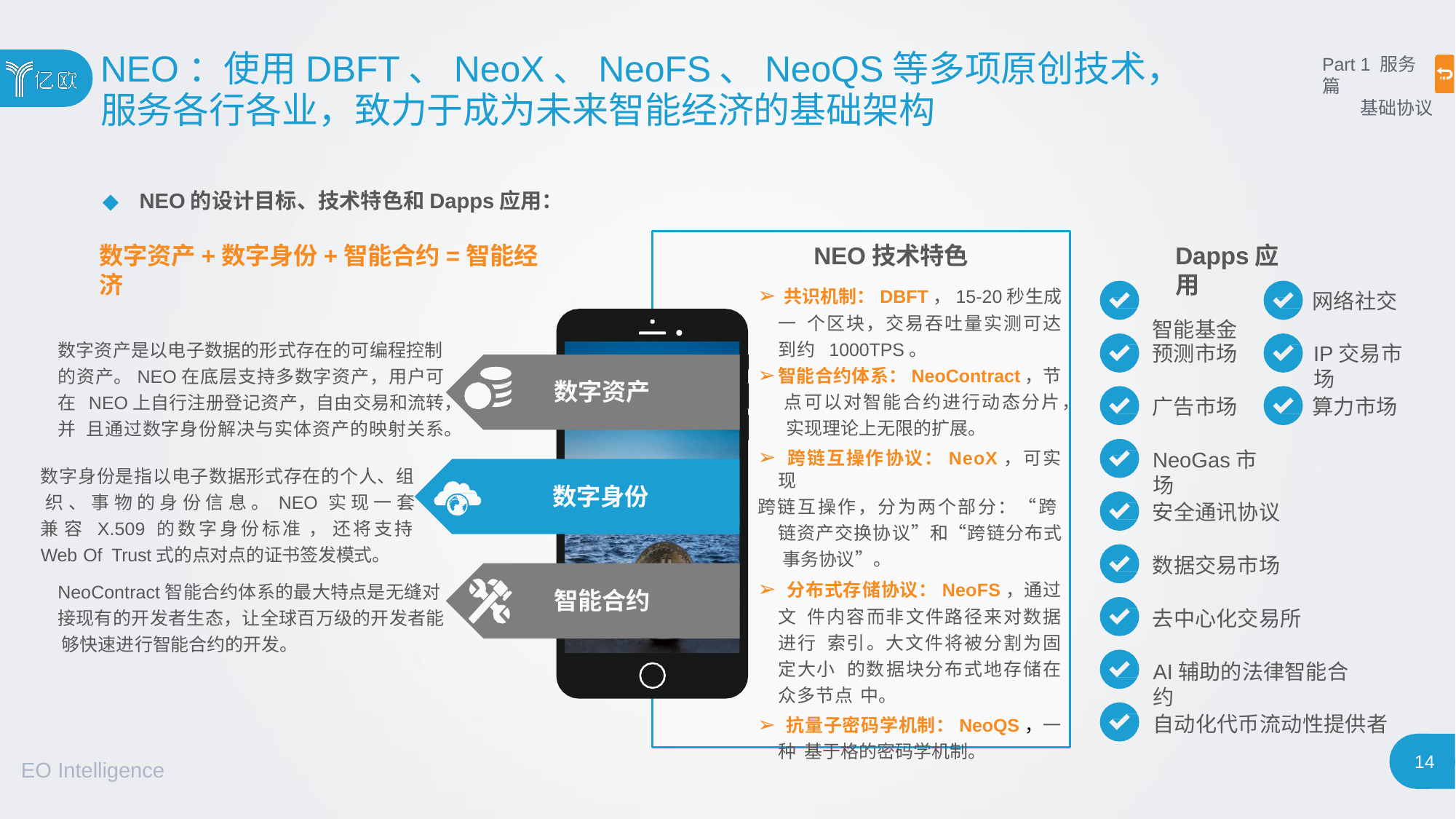

# NEO：使用DBFT、NeoX、NeoFS、NeoQS等多项原创技术，
服务各行各业，致力于成为未来智能经济的基础架构
Part 1 服务篇
基础协议

◆ NEO的设计目标、技术特色和Dapps应用：

数字资产+数字身份+智能合约=智能经济
NEO技术特色
➢ 共识机制：DBFT，15-20秒生成一  个区块，交易吞吐量实测可达到约  1000TPS。
智能合约体系：NeoContract，节  点可以对智能合约进行动态分片，  实现理论上无限的扩展。
➢ 跨链互操作协议：NeoX，可实现
跨链互操作，分为两个部分：“跨  链资产交换协议”和“跨链分布式  事务协议”。
➢ 分布式存储协议：NeoFS，通过文  件内容而非文件路径来对数据进行  索引。大文件将被分割为固定大小  的数据块分布式地存储在众多节点  中。
➢ 抗量子密码学机制：NeoQS，一种  基于格的密码学机制。
Dapps应用
智能基金

网络社交

数字资产是以电子数据的形式存在的可编程控制
预测市场
IP交易市场

的资产。NEO在底层支持多数字资产，用户可在  NEO上自行注册登记资产，自由交易和流转，并  且通过数字身份解决与实体资产的映射关系。

数字资产

广告市场
算力市场

NeoGas市场

数字身份是指以电子数据形式存在的个人、组  织 、 事 物 的 身 份 信 息 。 NEO 实 现 一 套 兼 容  X.509 的数字身份标准 ， 还将支持 Web Of  Trust式的点对点的证书签发模式。
NeoContract智能合约体系的最大特点是无缝对  接现有的开发者生态，让全球百万级的开发者能  够快速进行智能合约的开发。
数字身份

安全通讯协议

数据交易市场

智能合约

去中心化交易所

AI辅助的法律智能合约

自动化代币流动性提供者

14
EO Intelligence